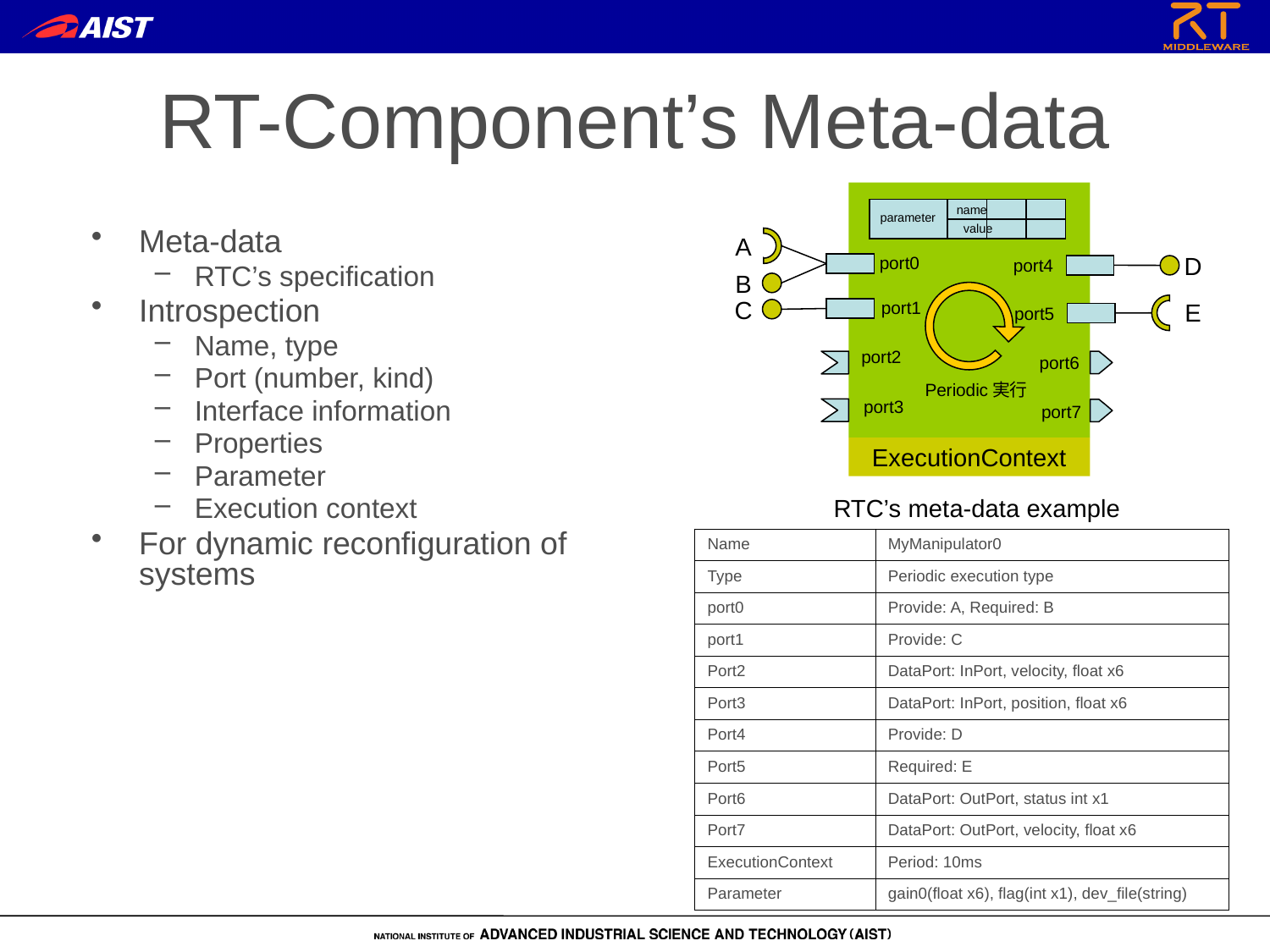

# RT-Component’s Meta-data

name

parameter
value

Meta-data
RTC’s specification
Introspection
Name, type
Port (number, kind)
Interface information
Properties
Parameter
Execution context
For dynamic reconfiguration of systems
A

D
port0
port4

B

C
port1
E

port5

port2
port6

Periodic実行
port3
port7

ExecutionContext
RTC’s meta-data example
| Name | MyManipulator0 |
| --- | --- |
| Type | Periodic execution type |
| port0 | Provide: A, Required: B |
| port1 | Provide: C |
| Port2 | DataPort: InPort, velocity, float x6 |
| Port3 | DataPort: InPort, position, float x6 |
| Port4 | Provide: D |
| Port5 | Required: E |
| Port6 | DataPort: OutPort, status int x1 |
| Port7 | DataPort: OutPort, velocity, float x6 |
| ExecutionContext | Period: 10ms |
| Parameter | gain0(float x6), flag(int x1), dev\_file(string) |